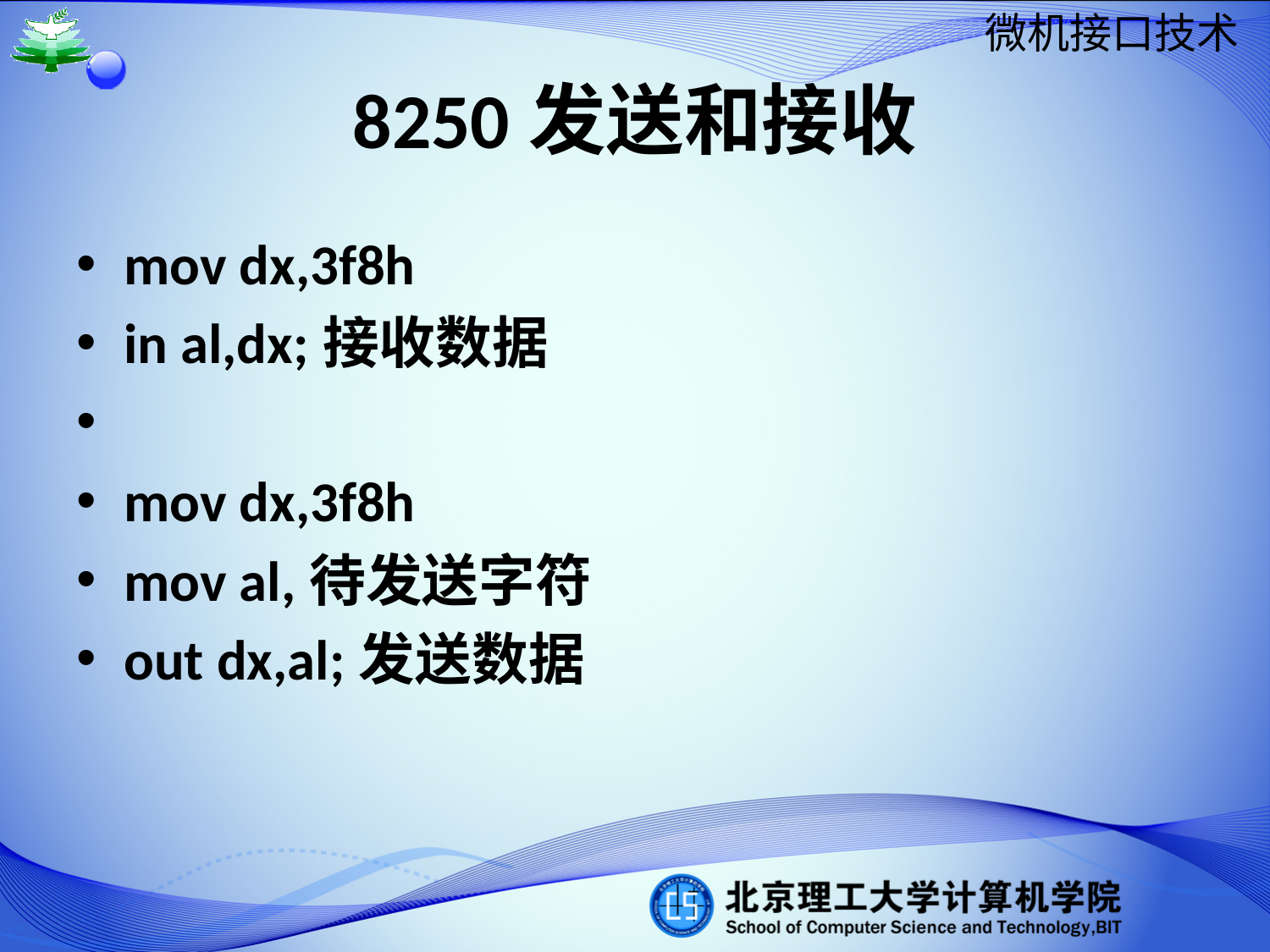

# 8250发送和接收
mov dx,3f8h
in al,dx;接收数据

mov dx,3f8h
mov al,待发送字符
out dx,al;发送数据